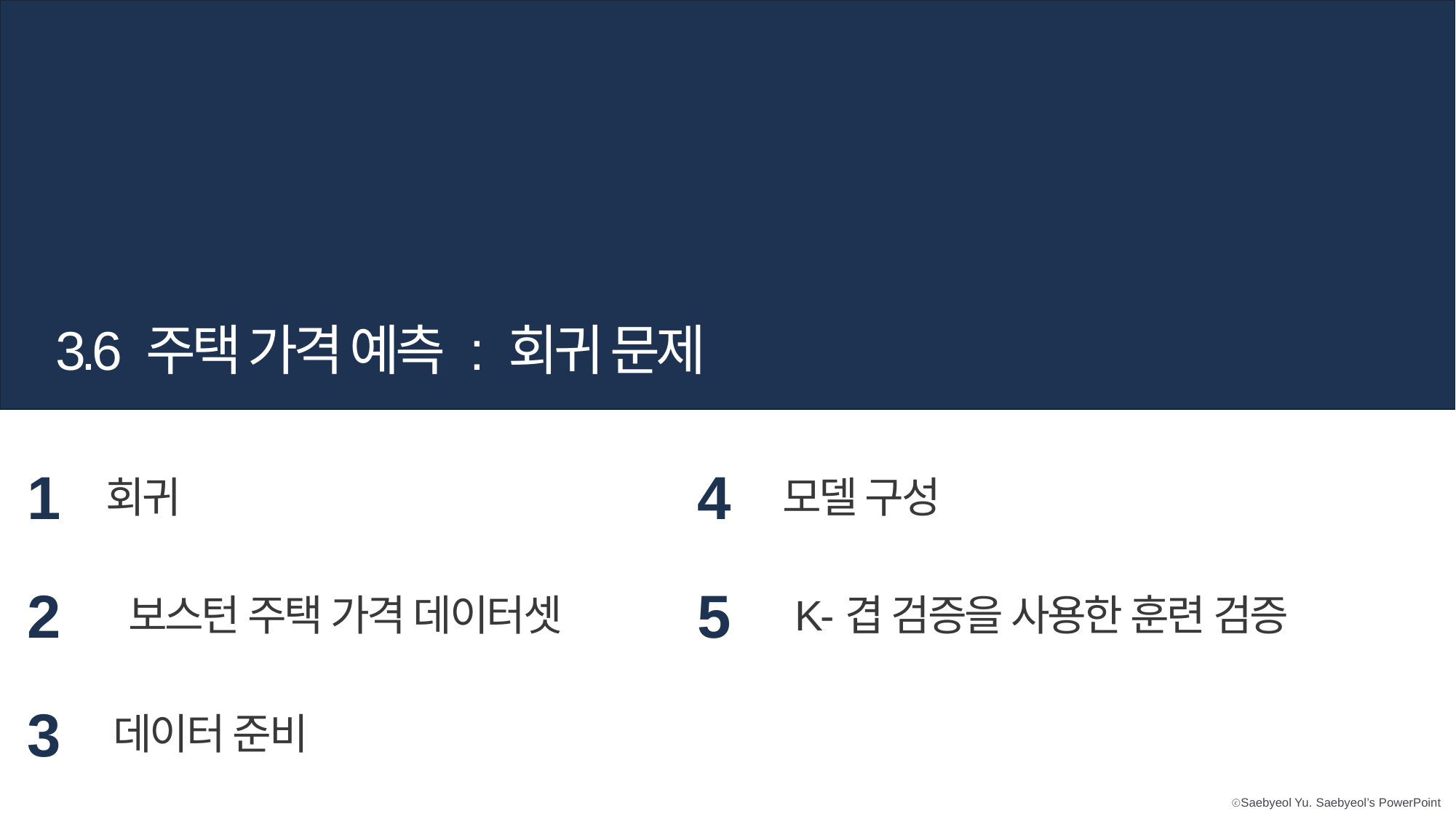

3.6 주택 가격 예측 : 회귀 문제
1
회귀
4
모델 구성
2
보스턴 주택 가격 데이터셋
5
K-겹 검증을 사용한 훈련 검증
3
데이터 준비